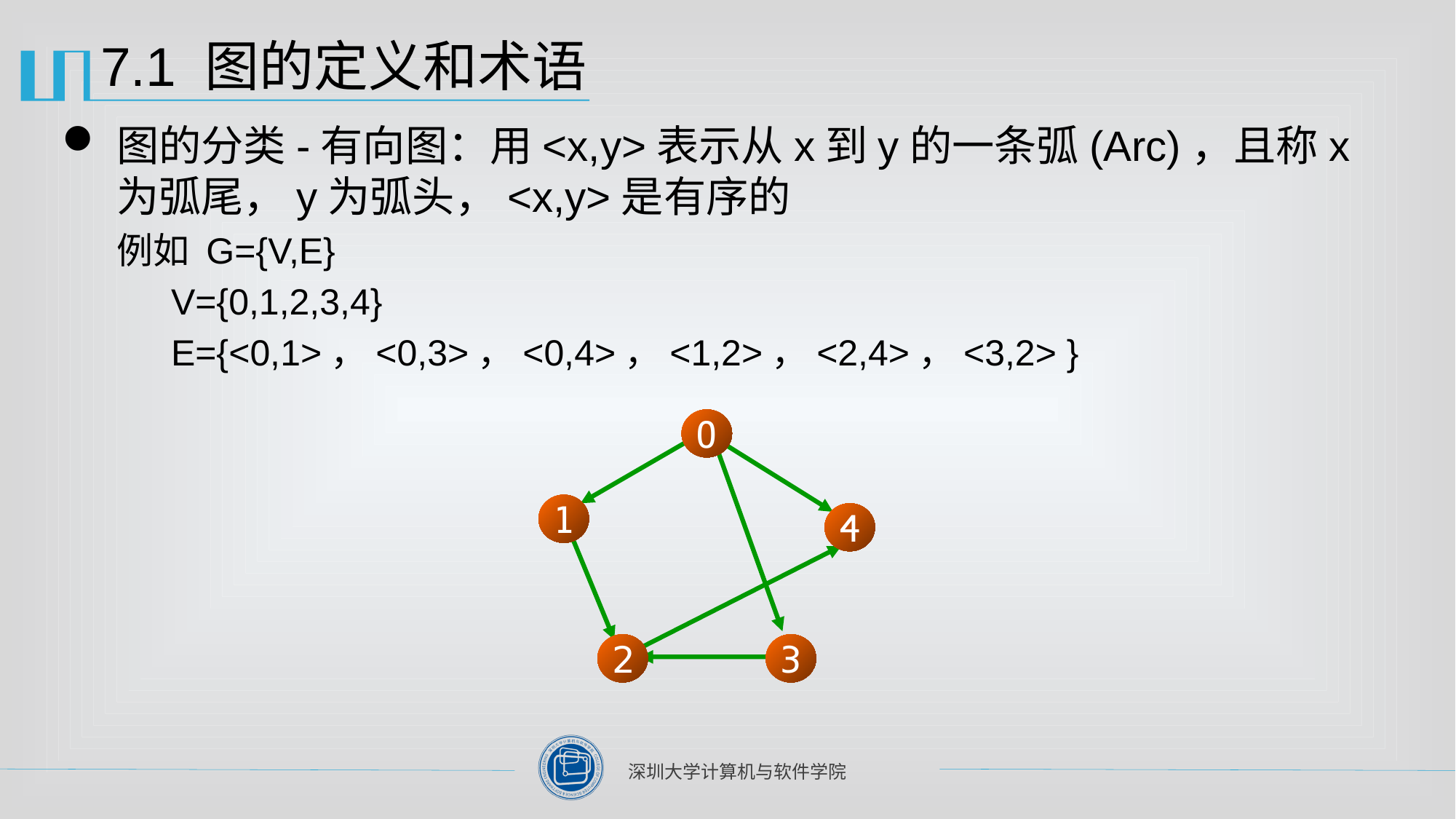

# 7.1 图的定义和术语
图的分类-有向图：用<x,y>表示从x到y的一条弧(Arc)，且称x为弧尾，y为弧头，<x,y>是有序的
例如 G={V,E}
V={0,1,2,3,4}
E={<0,1>，<0,3>，<0,4>，<1,2>，<2,4>，<3,2> }

0

1
4

2
3

12